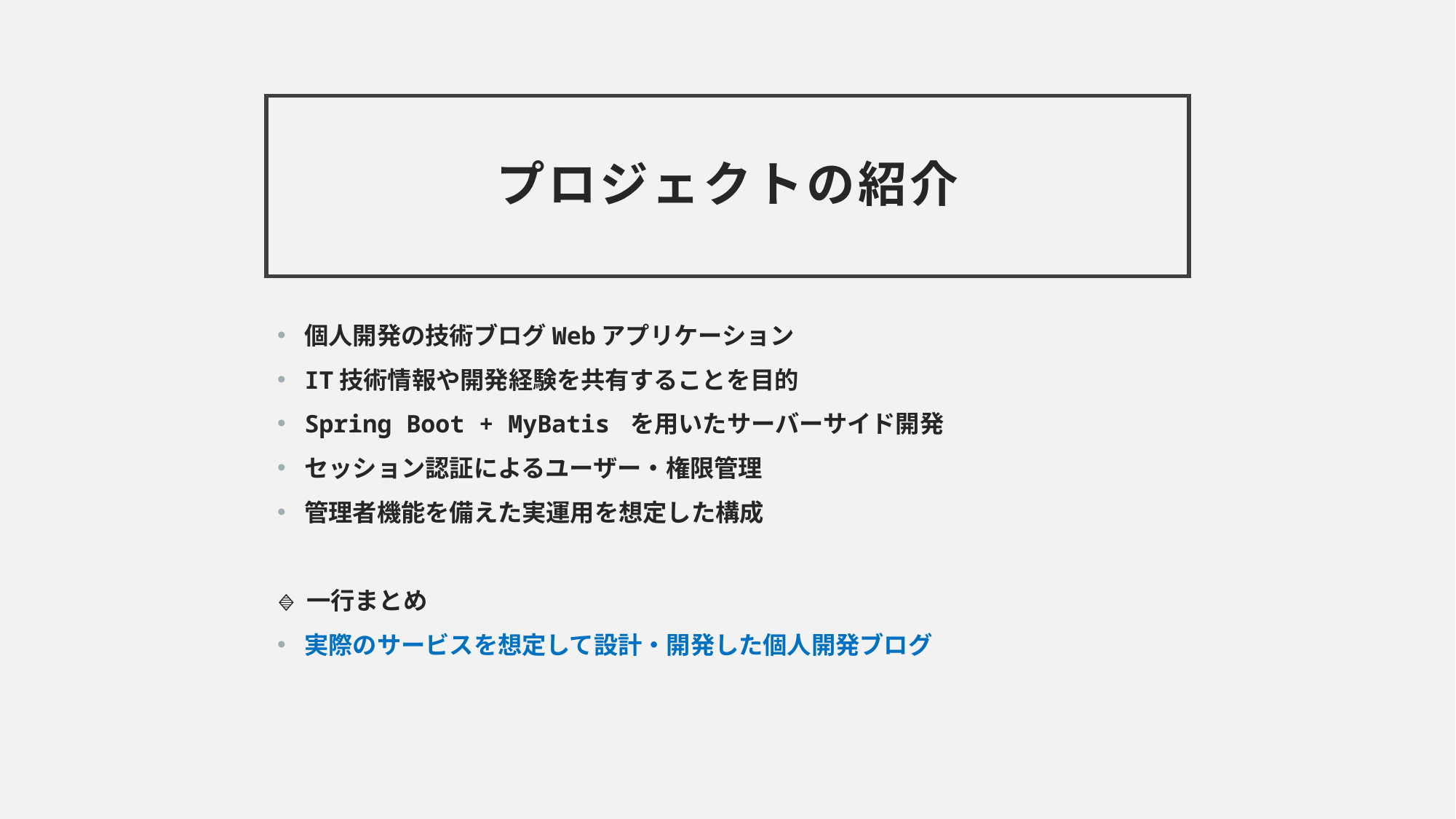

# プロジェクトの紹介
個人開発の技術ブログWebアプリケーション
IT技術情報や開発経験を共有することを目的
Spring Boot + MyBatis を用いたサーバーサイド開発
セッション認証によるユーザー・権限管理
管理者機能を備えた実運用を想定した構成

🔹 一行まとめ
実際のサービスを想定して設計・開発した個人開発ブログ